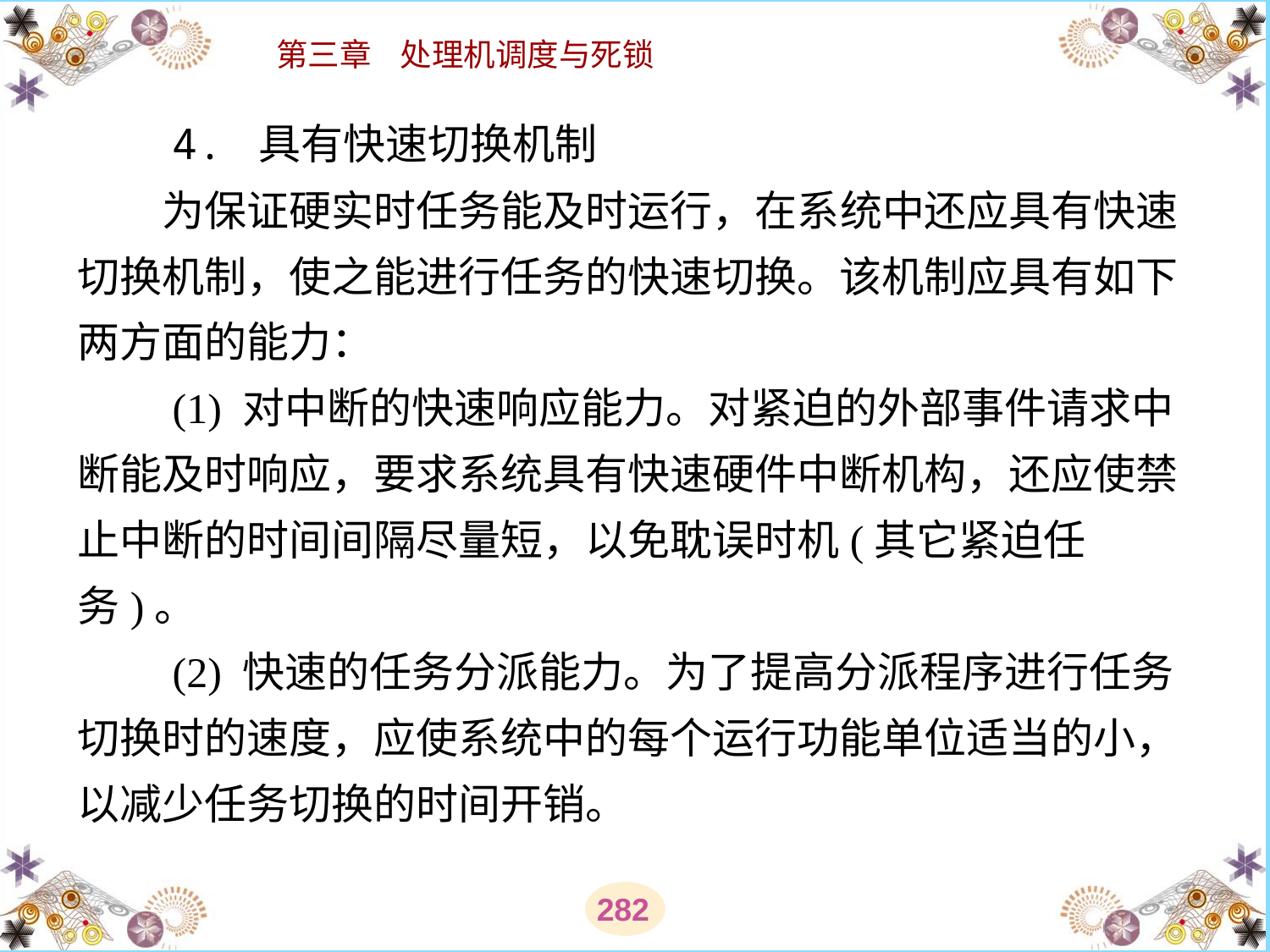

# 4. 具有快速切换机制 　　为保证硬实时任务能及时运行，在系统中还应具有快速切换机制，使之能进行任务的快速切换。该机制应具有如下两方面的能力： 　　(1) 对中断的快速响应能力。对紧迫的外部事件请求中断能及时响应，要求系统具有快速硬件中断机构，还应使禁止中断的时间间隔尽量短，以免耽误时机(其它紧迫任务)。 　　(2) 快速的任务分派能力。为了提高分派程序进行任务切换时的速度，应使系统中的每个运行功能单位适当的小，以减少任务切换的时间开销。